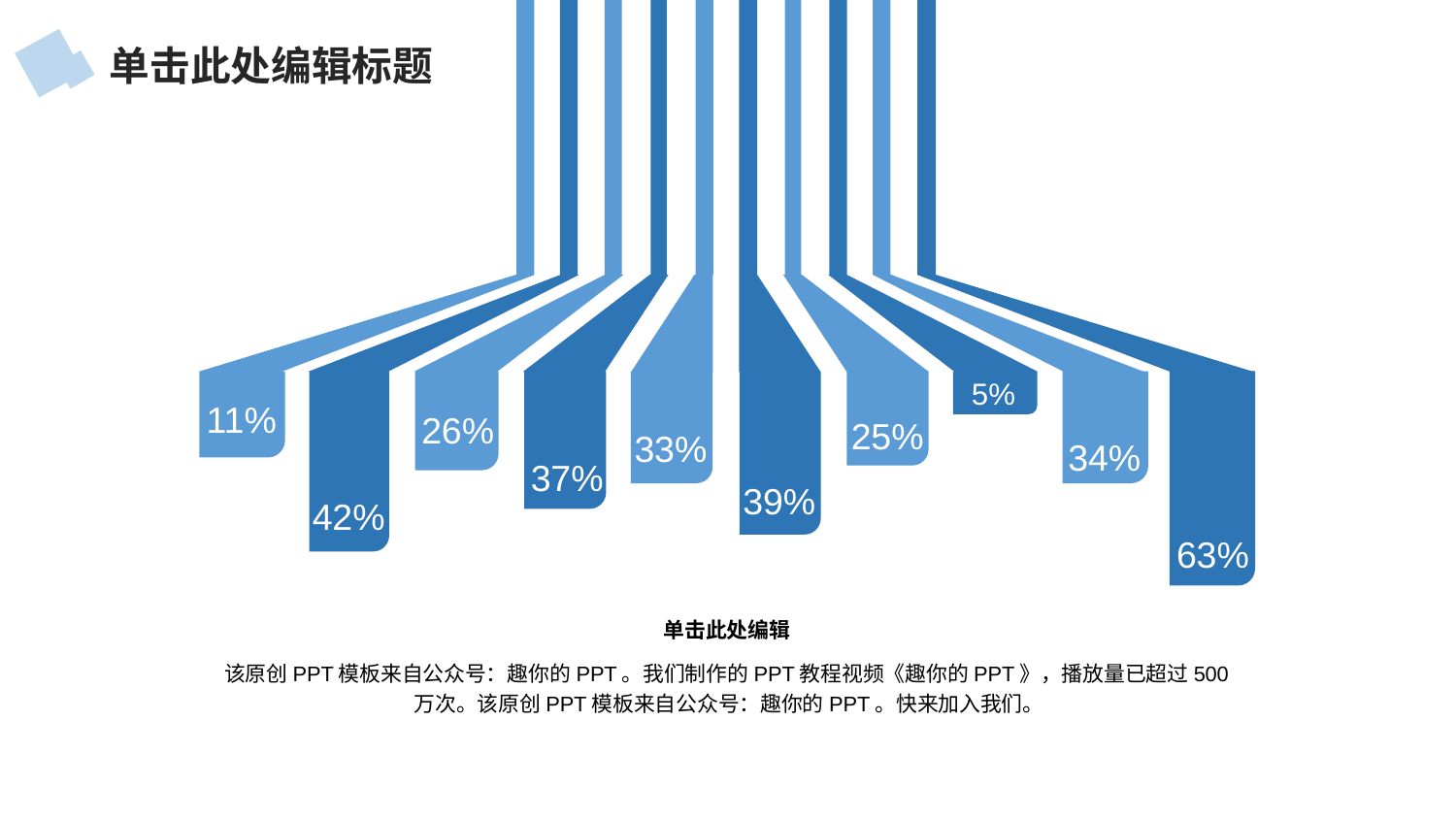

5%

11%
26%
25%
33%
34%
37%
39%
42%
63%
单击此处编辑
该原创PPT模板来自公众号：趣你的PPT。我们制作的PPT教程视频《趣你的PPT》，播放量已超过500万次。该原创PPT模板来自公众号：趣你的PPT。快来加入我们。

单击此处编辑标题